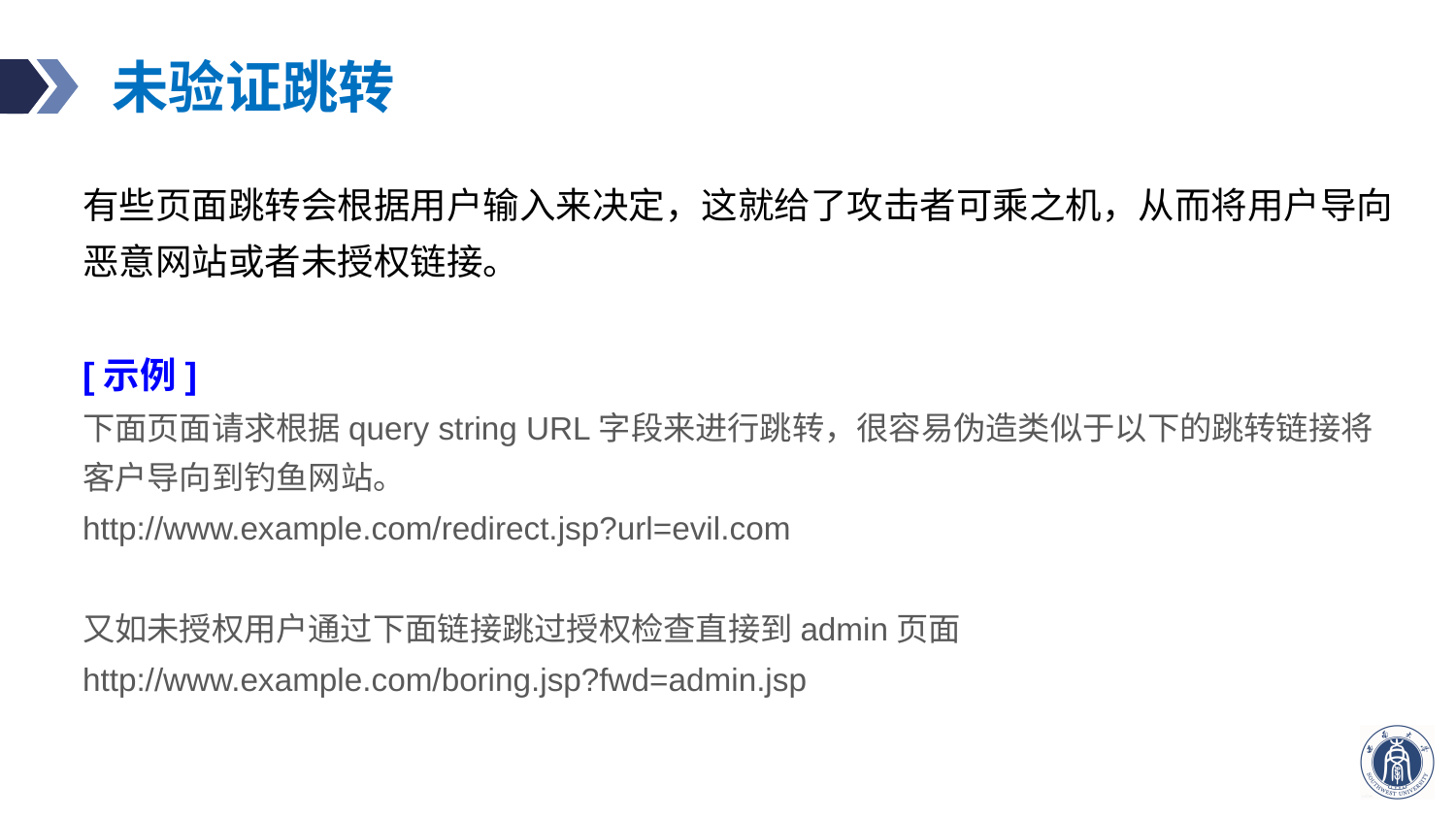

# 未验证跳转
有些页面跳转会根据用户输入来决定，这就给了攻击者可乘之机，从而将用户导向恶意网站或者未授权链接。

[示例]
下面页面请求根据query string URL字段来进行跳转，很容易伪造类似于以下的跳转链接将客户导向到钓鱼网站。
http://www.example.com/redirect.jsp?url=evil.com

又如未授权用户通过下面链接跳过授权检查直接到admin页面
http://www.example.com/boring.jsp?fwd=admin.jsp
95